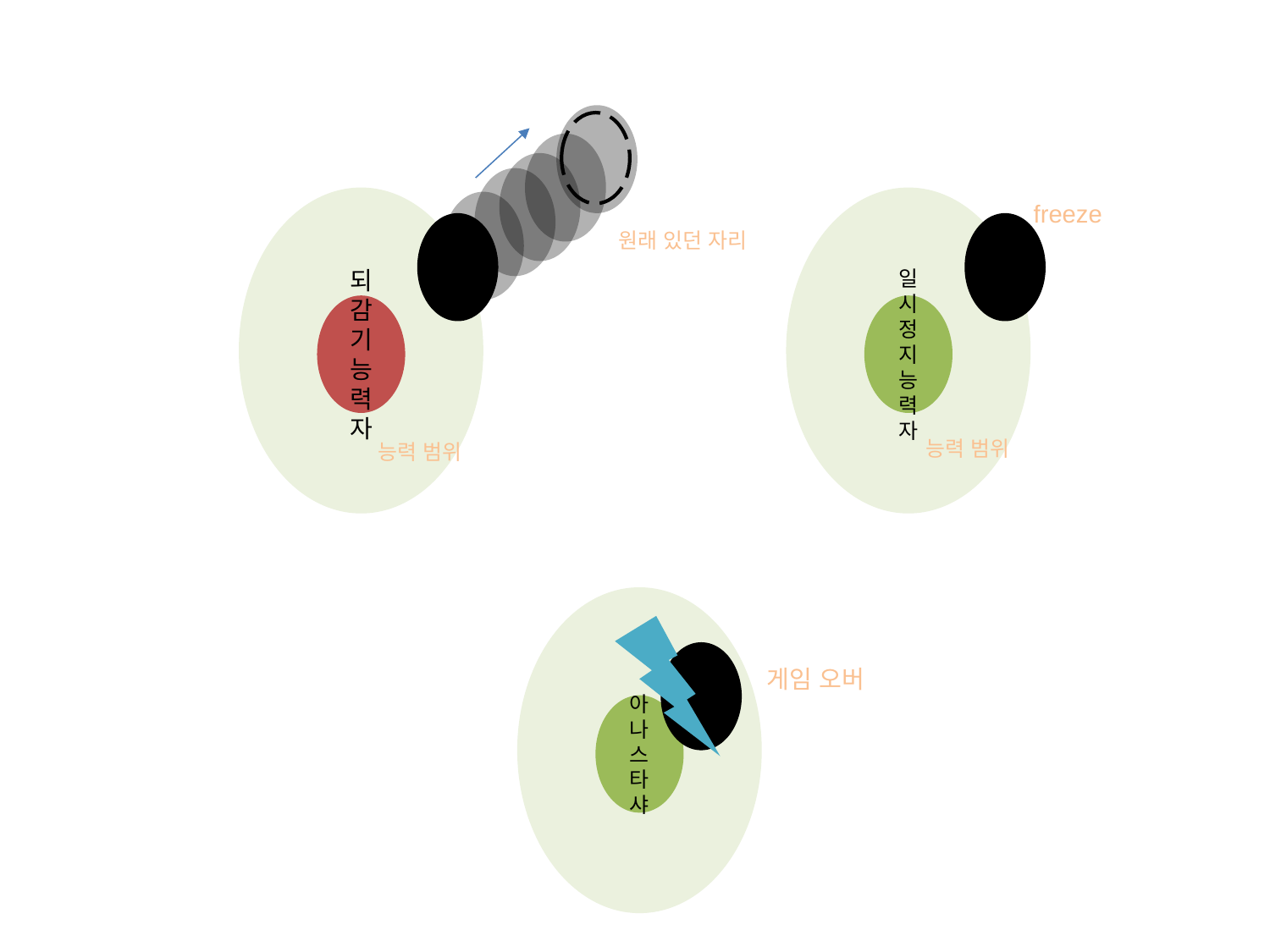

freeze

원래 있던 자리
되감기
능력자
일시 정지
능력자
능력 범위
능력 범위

게임 오버
아나스타샤